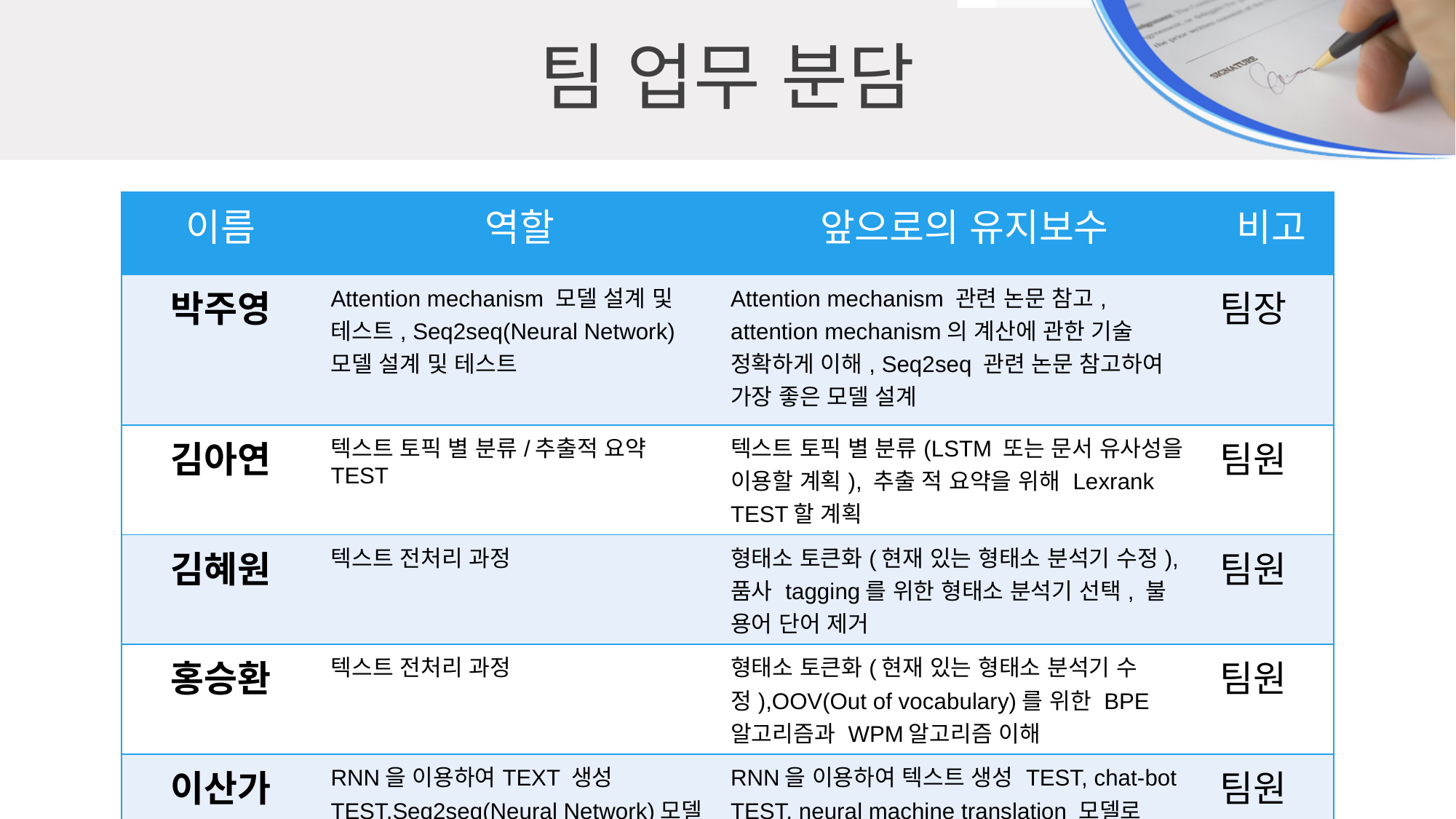

팀 업무 분담
| 이름 | 역할 | 앞으로의 유지보수 | 비고 |
| --- | --- | --- | --- |
| 박주영 | Attention mechanism 모델 설계 및 테스트, Seq2seq(Neural Network)모델 설계 및 테스트 | Attention mechanism 관련 논문 참고, attention mechanism의 계산에 관한 기술 정확하게 이해, Seq2seq 관련 논문 참고하여 가장 좋은 모델 설계 | 팀장 |
| 김아연 | 텍스트 토픽 별 분류/추출적 요약 TEST | 텍스트 토픽 별 분류(LSTM 또는 문서 유사성을 이용할 계획), 추출 적 요약을 위해 Lexrank TEST할 계획 | 팀원 |
| 김혜원 | 텍스트 전처리 과정 | 형태소 토큰화(현재 있는 형태소 분석기 수정), 품사 tagging를 위한 형태소 분석기 선택, 불 용어 단어 제거 | 팀원 |
| 홍승환 | 텍스트 전처리 과정 | 형태소 토큰화(현재 있는 형태소 분석기 수정),OOV(Out of vocabulary)를 위한 BPE 알고리즘과 WPM알고리즘 이해 | 팀원 |
| 이산가 비두사 | RNN을 이용하여TEXT 생성 TEST,Seq2seq(Neural Network)모델 설계 및 테스트 | RNN을 이용하여 텍스트 생성 TEST, chat-bot TEST, neural machine translation 모델로 알려진 google의 seq2seq 참고 | 팀원 |